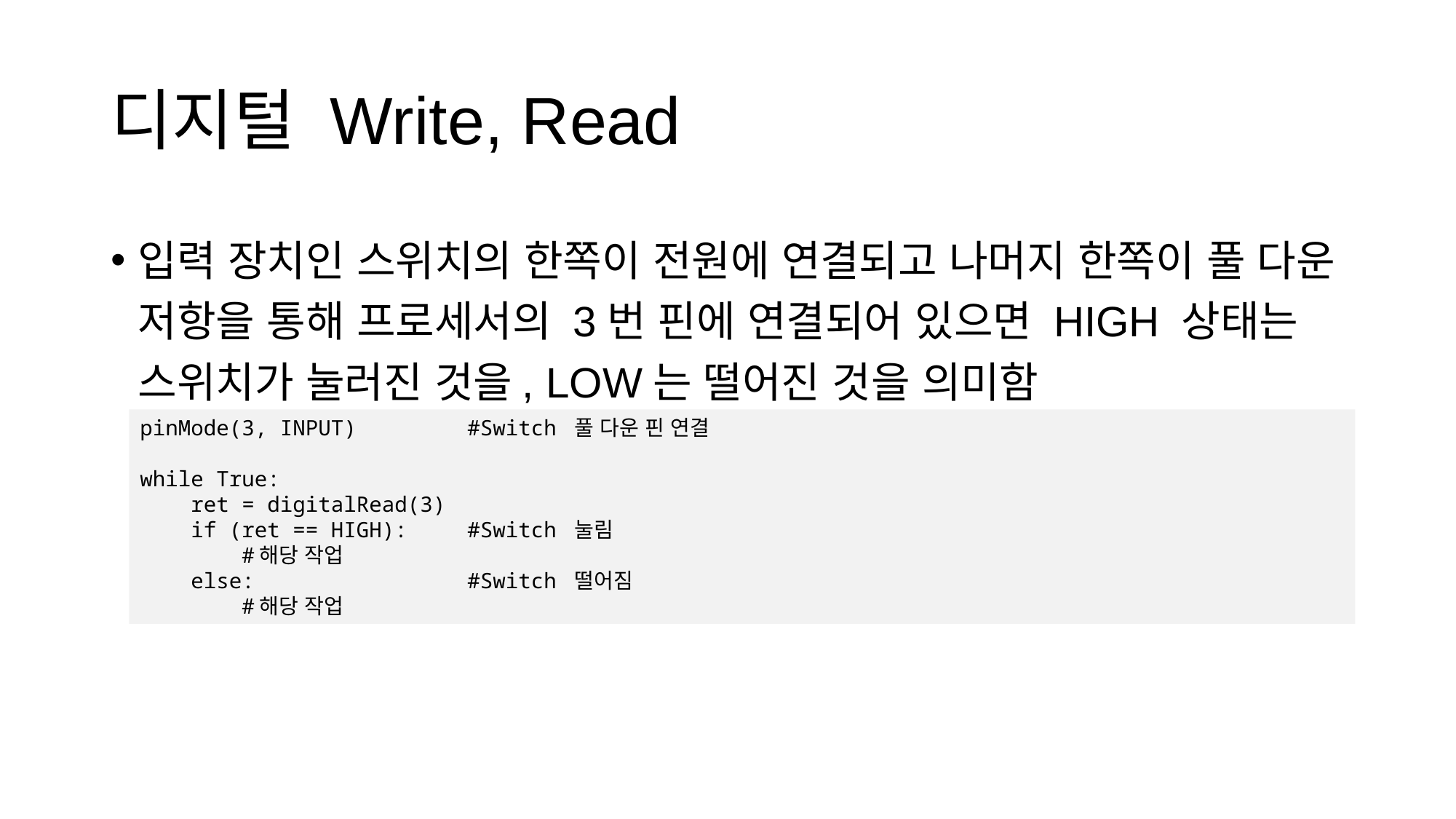

# 디지털 Write, Read
입력 장치인 스위치의 한쪽이 전원에 연결되고 나머지 한쪽이 풀 다운 저항을 통해 프로세서의 3번 핀에 연결되어 있으면 HIGH 상태는 스위치가 눌러진 것을, LOW는 떨어진 것을 의미함
pinMode(3, INPUT) 	#Switch 풀 다운 핀 연결

while True:
    ret = digitalRead(3)
    if (ret == HIGH): 	#Switch 눌림
        #해당 작업
    else: 		#Switch 떨어짐
        #해당 작업